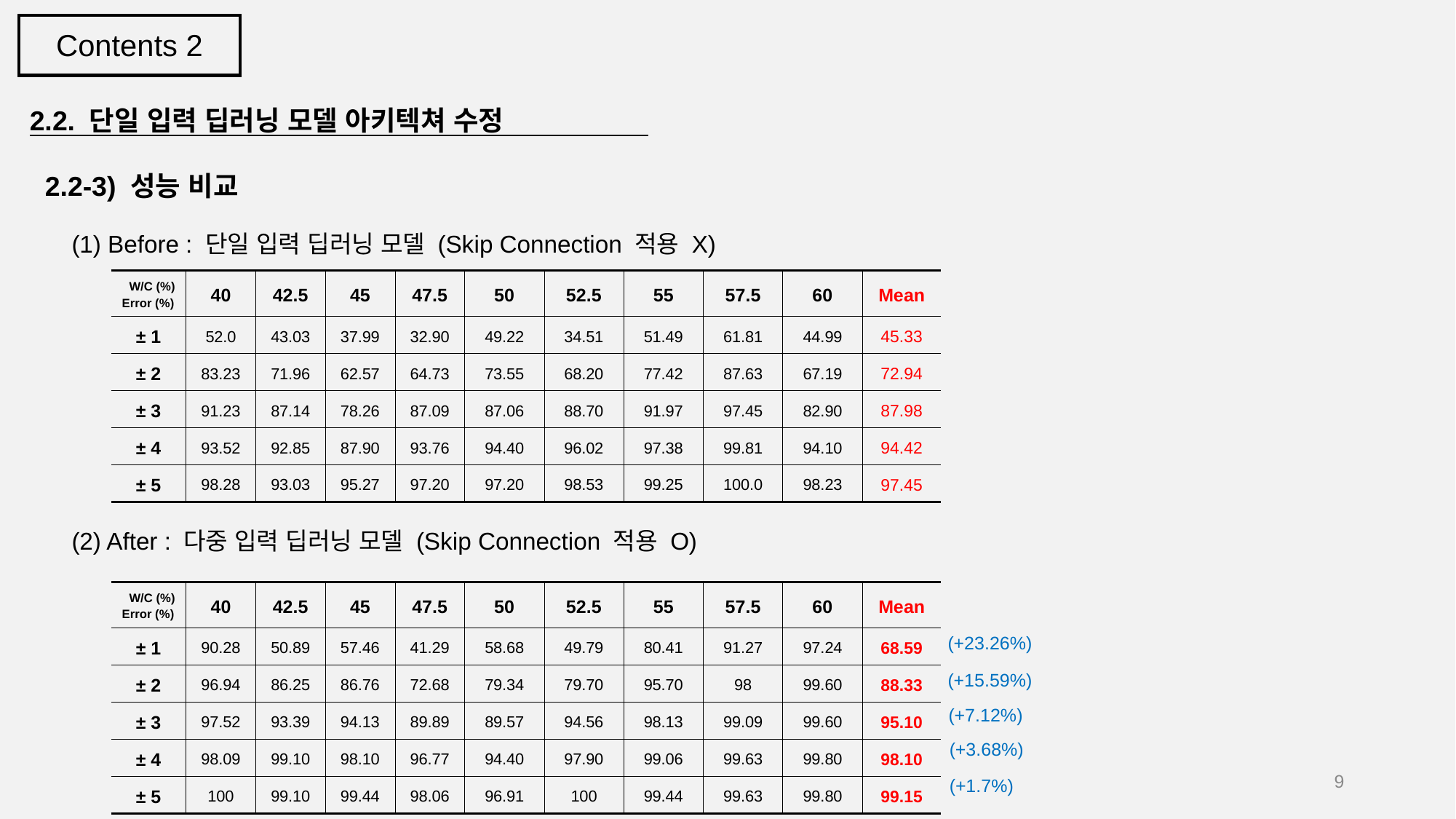

Contents 2
2.2. 단일 입력 딥러닝 모델 아키텍쳐 수정
  2.2-3) 성능 비교
(1) Before : 단일 입력 딥러닝 모델 (Skip Connection 적용 X)
| W/C (%) Error (%) | 40 | 42.5 | 45 | 47.5 | 50 | 52.5 | 55 | 57.5 | 60 | Mean |
| --- | --- | --- | --- | --- | --- | --- | --- | --- | --- | --- |
| ± 1 | 52.0 | 43.03 | 37.99 | 32.90 | 49.22 | 34.51 | 51.49 | 61.81 | 44.99 | 45.33 |
| ± 2 | 83.23 | 71.96 | 62.57 | 64.73 | 73.55 | 68.20 | 77.42 | 87.63 | 67.19 | 72.94 |
| ± 3 | 91.23 | 87.14 | 78.26 | 87.09 | 87.06 | 88.70 | 91.97 | 97.45 | 82.90 | 87.98 |
| ± 4 | 93.52 | 92.85 | 87.90 | 93.76 | 94.40 | 96.02 | 97.38 | 99.81 | 94.10 | 94.42 |
| ± 5 | 98.28 | 93.03 | 95.27 | 97.20 | 97.20 | 98.53 | 99.25 | 100.0 | 98.23 | 97.45 |
(2) After : 다중 입력 딥러닝 모델 (Skip Connection 적용 O)
| W/C (%) Error (%) | 40 | 42.5 | 45 | 47.5 | 50 | 52.5 | 55 | 57.5 | 60 | Mean |
| --- | --- | --- | --- | --- | --- | --- | --- | --- | --- | --- |
| ± 1 | 90.28 | 50.89 | 57.46 | 41.29 | 58.68 | 49.79 | 80.41 | 91.27 | 97.24 | 68.59 |
| ± 2 | 96.94 | 86.25 | 86.76 | 72.68 | 79.34 | 79.70 | 95.70 | 98 | 99.60 | 88.33 |
| ± 3 | 97.52 | 93.39 | 94.13 | 89.89 | 89.57 | 94.56 | 98.13 | 99.09 | 99.60 | 95.10 |
| ± 4 | 98.09 | 99.10 | 98.10 | 96.77 | 94.40 | 97.90 | 99.06 | 99.63 | 99.80 | 98.10 |
| ± 5 | 100 | 99.10 | 99.44 | 98.06 | 96.91 | 100 | 99.44 | 99.63 | 99.80 | 99.15 |
(+23.26%)
(+15.59%)
(+7.12%)
(+3.68%)
(+1.7%)
9